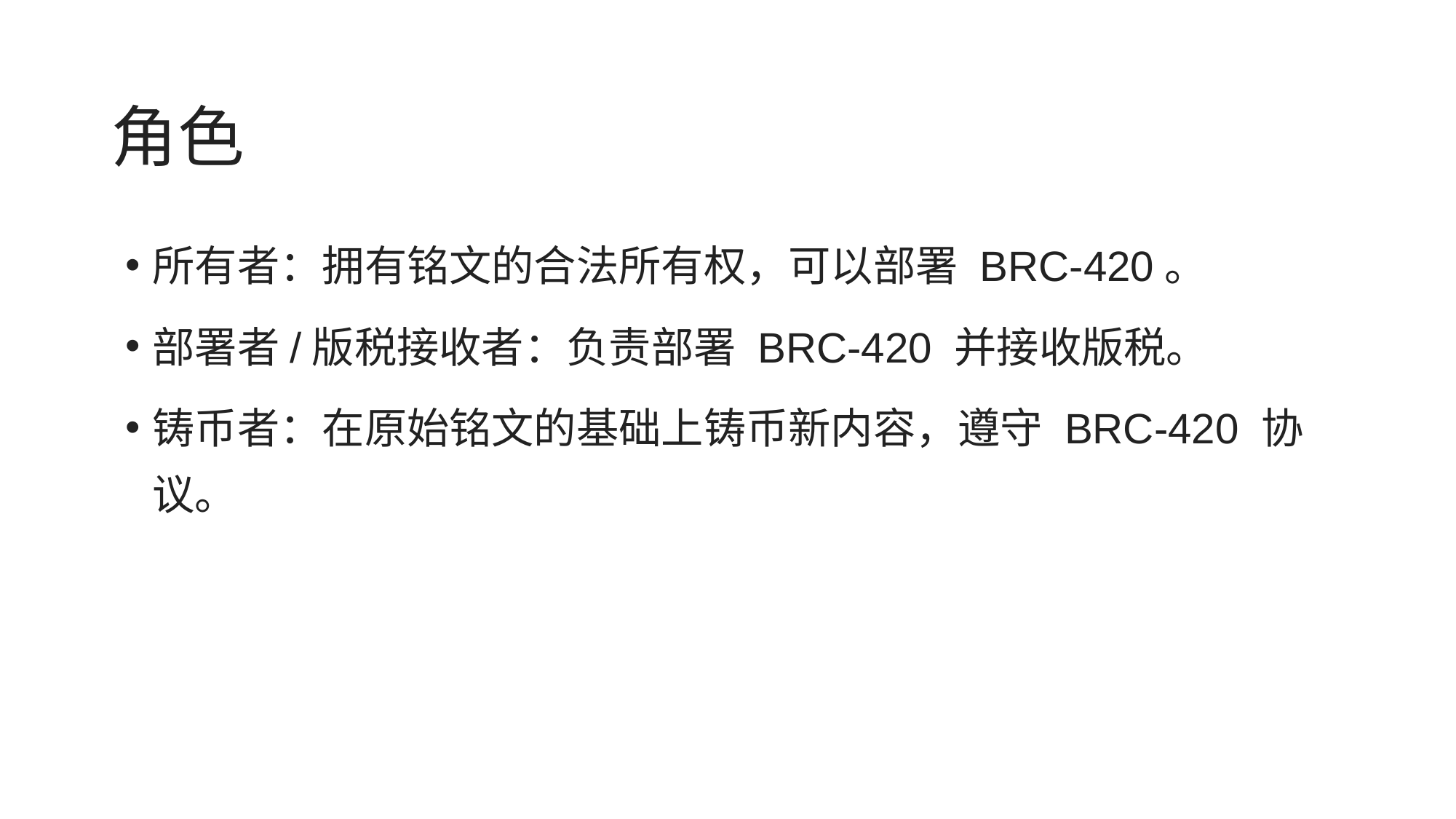

# 角色
所有者：拥有铭文的合法所有权，可以部署 BRC-4​​20。
部署者/版税接收者：负责部署 BRC-4​​20 并接收版税。
铸币者：在原始铭文的基础上铸币新内容，遵守 BRC-4​​20 协议。